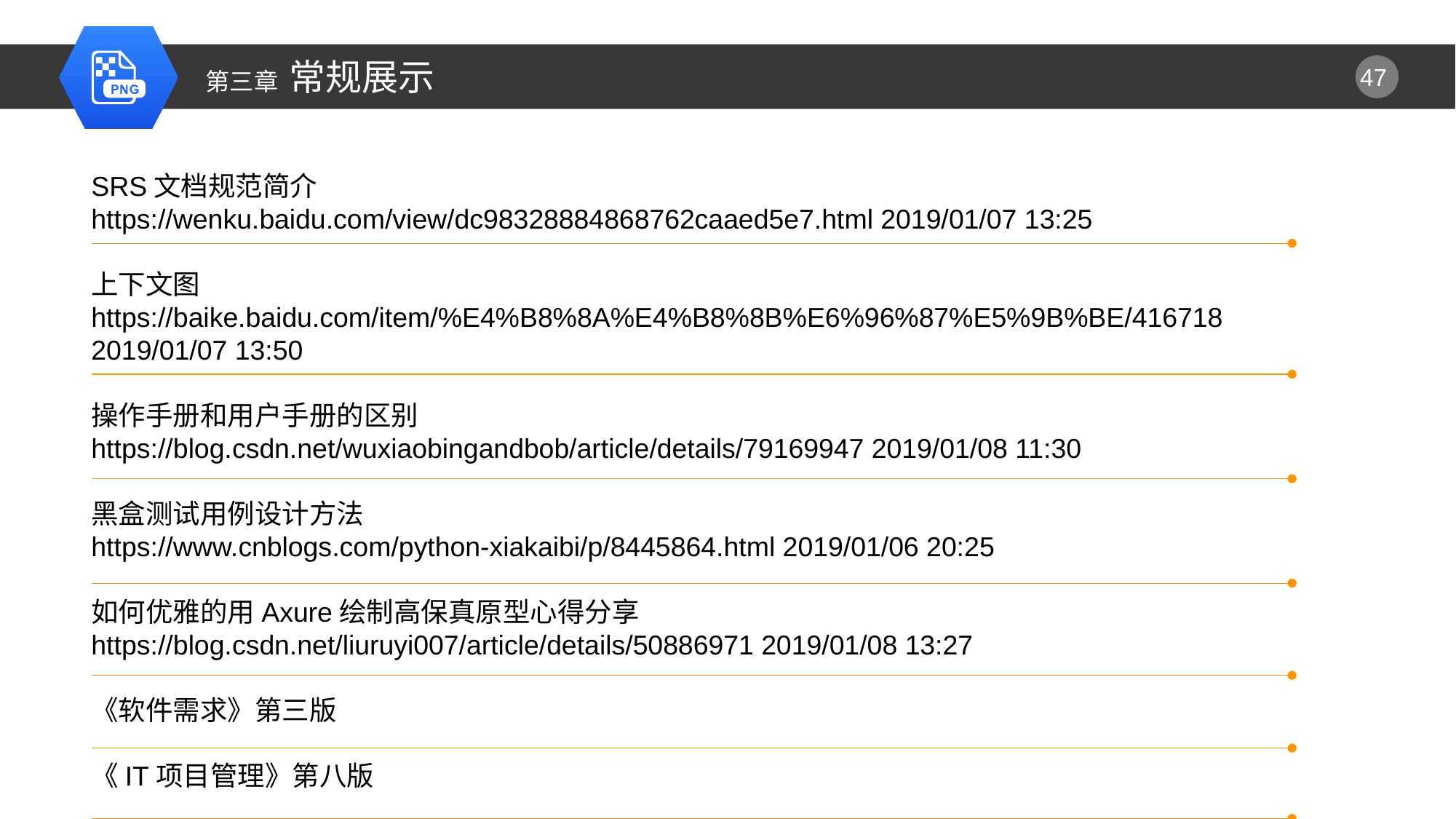

第三章  常规展示

SRS文档规范简介
https://wenku.baidu.com/view/dc98328884868762caaed5e7.html 2019/01/07 13:25

上下文图
https://baike.baidu.com/item/%E4%B8%8A%E4%B8%8B%E6%96%87%E5%9B%BE/416718 2019/01/07 13:50

操作手册和用户手册的区别
https://blog.csdn.net/wuxiaobingandbob/article/details/79169947 2019/01/08 11:30

黑盒测试用例设计方法
https://www.cnblogs.com/python-xiakaibi/p/8445864.html 2019/01/06 20:25

如何优雅的用Axure绘制高保真原型心得分享
https://blog.csdn.net/liuruyi007/article/details/50886971 2019/01/08 13:27

《软件需求》第三版

《IT项目管理》第八版